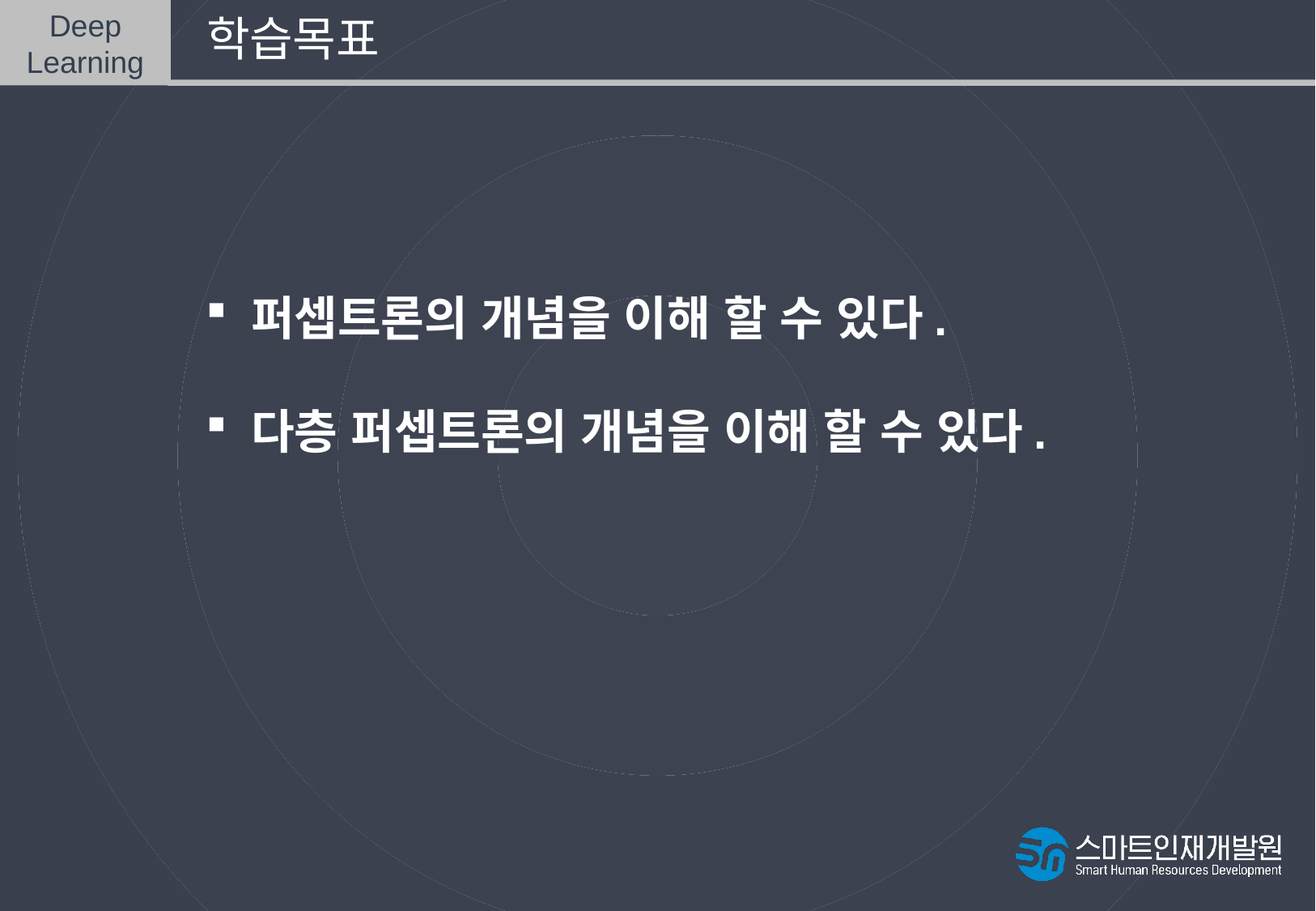

Deep
Learning
 학습목표

퍼셉트론의 개념을 이해 할 수 있다.
다층 퍼셉트론의 개념을 이해 할 수 있다.